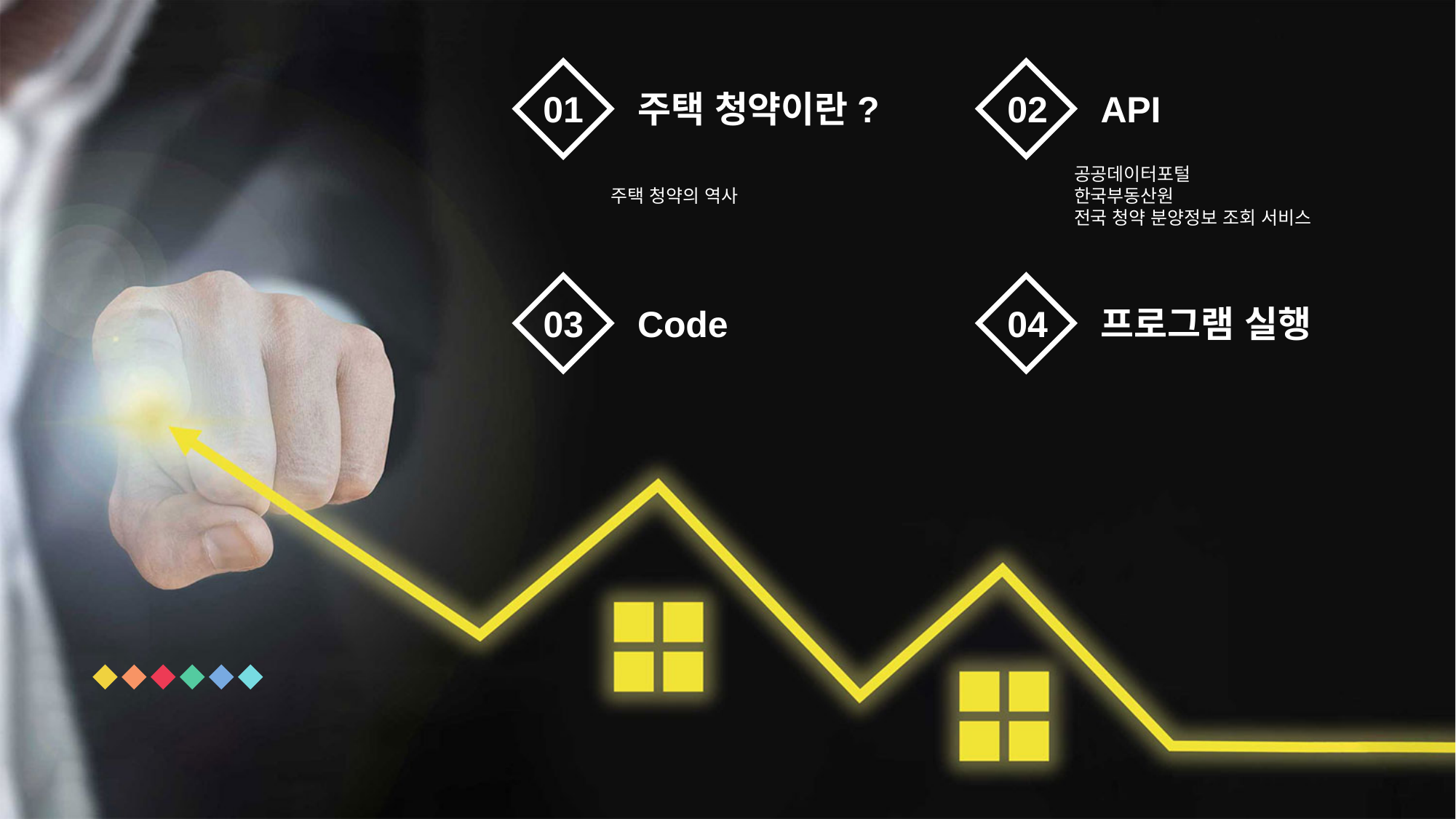

01
주택 청약이란?
주택 청약의 역사

02
API
공공데이터포털
한국부동산원
전국 청약 분양정보 조회 서비스

03
Code

04
프로그램 실행